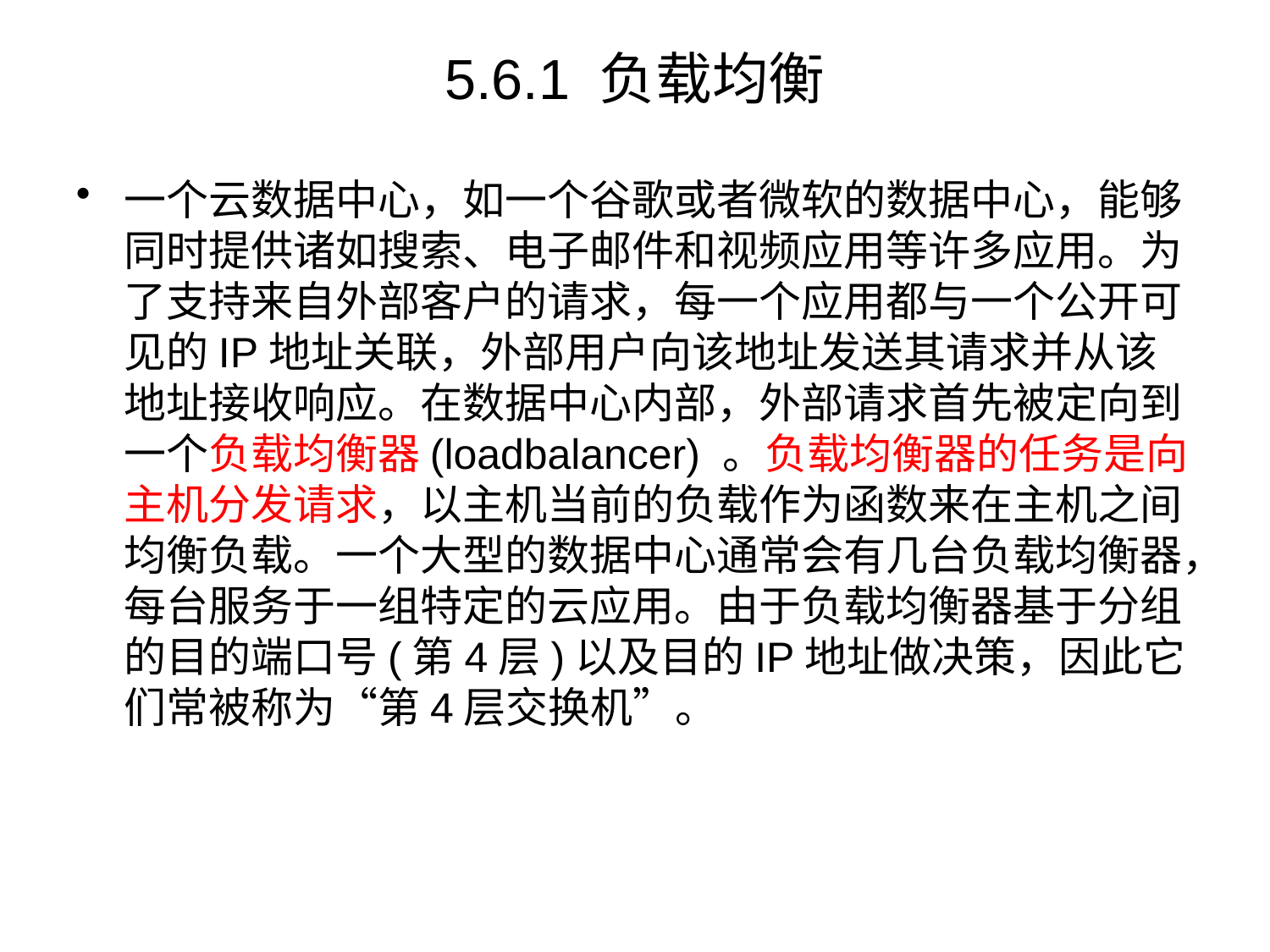

# 5.6.1 负载均衡
一个云数据中心，如一个谷歌或者微软的数据中心，能够同时提供诸如搜索、电子邮件和视频应用等许多应用。为了支持来自外部客户的请求，每一个应用都与一个公开可见的IP地址关联，外部用户向该地址发送其请求并从该地址接收响应。在数据中心内部，外部请求首先被定向到一个负载均衡器(loadbalancer) 。负载均衡器的任务是向主机分发请求，以主机当前的负载作为函数来在主机之间均衡负载。一个大型的数据中心通常会有几台负载均衡器，每台服务于一组特定的云应用。由于负载均衡器基于分组的目的端口号(第4层)以及目的IP地址做决策，因此它们常被称为“第4层交换机”。